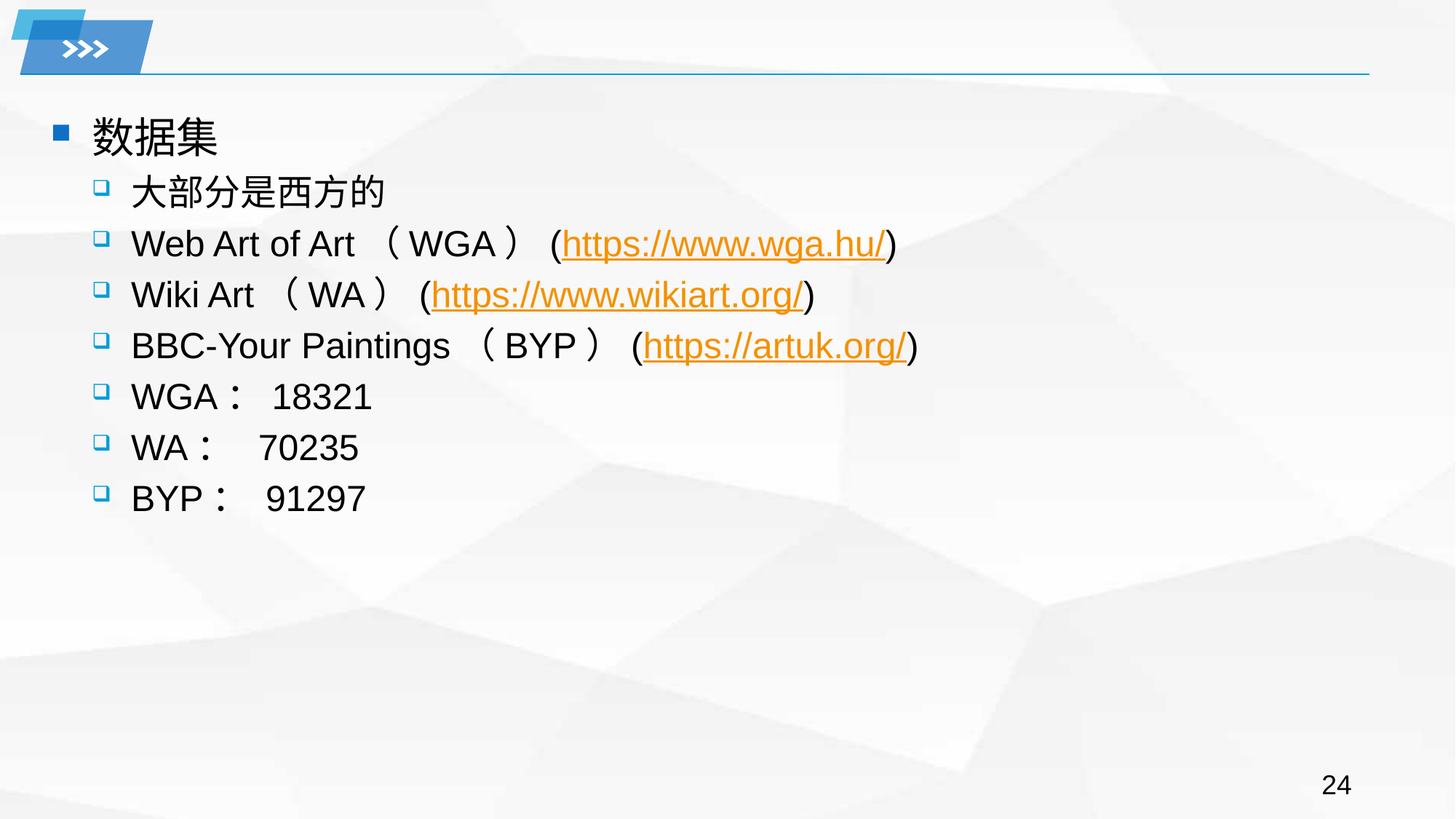

#
数据集
大部分是西方的
Web Art of Art（WGA）(https://www.wga.hu/)
Wiki Art（WA）(https://www.wikiart.org/)
BBC-Your Paintings（BYP）(https://artuk.org/)
WGA：18321
WA：  70235
BYP： 91297